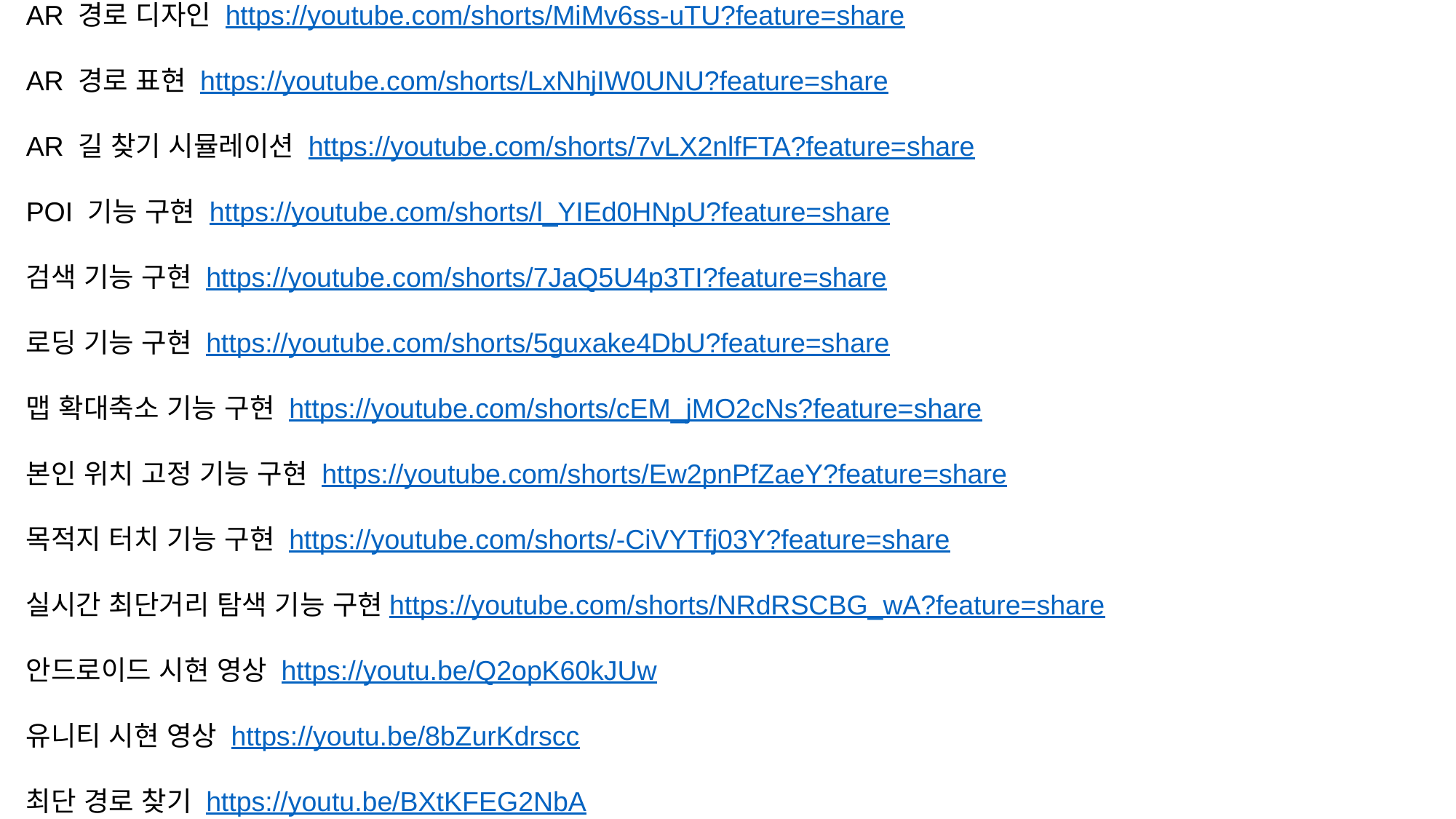

AR 경로 디자인 https://youtube.com/shorts/MiMv6ss-uTU?feature=share

AR 경로 표현 https://youtube.com/shorts/LxNhjIW0UNU?feature=share

AR 길 찾기 시뮬레이션 https://youtube.com/shorts/7vLX2nlfFTA?feature=share

POI 기능 구현 https://youtube.com/shorts/l_YIEd0HNpU?feature=share

검색 기능 구현 https://youtube.com/shorts/7JaQ5U4p3TI?feature=share

로딩 기능 구현 https://youtube.com/shorts/5guxake4DbU?feature=share

맵 확대축소 기능 구현 https://youtube.com/shorts/cEM_jMO2cNs?feature=share

본인 위치 고정 기능 구현 https://youtube.com/shorts/Ew2pnPfZaeY?feature=share

목적지 터치 기능 구현 https://youtube.com/shorts/-CiVYTfj03Y?feature=share

실시간 최단거리 탐색 기능 구현https://youtube.com/shorts/NRdRSCBG_wA?feature=share

안드로이드 시현 영상 https://youtu.be/Q2opK60kJUw

유니티 시현 영상 https://youtu.be/8bZurKdrscc

최단 경로 찾기 https://youtu.be/BXtKFEG2NbA